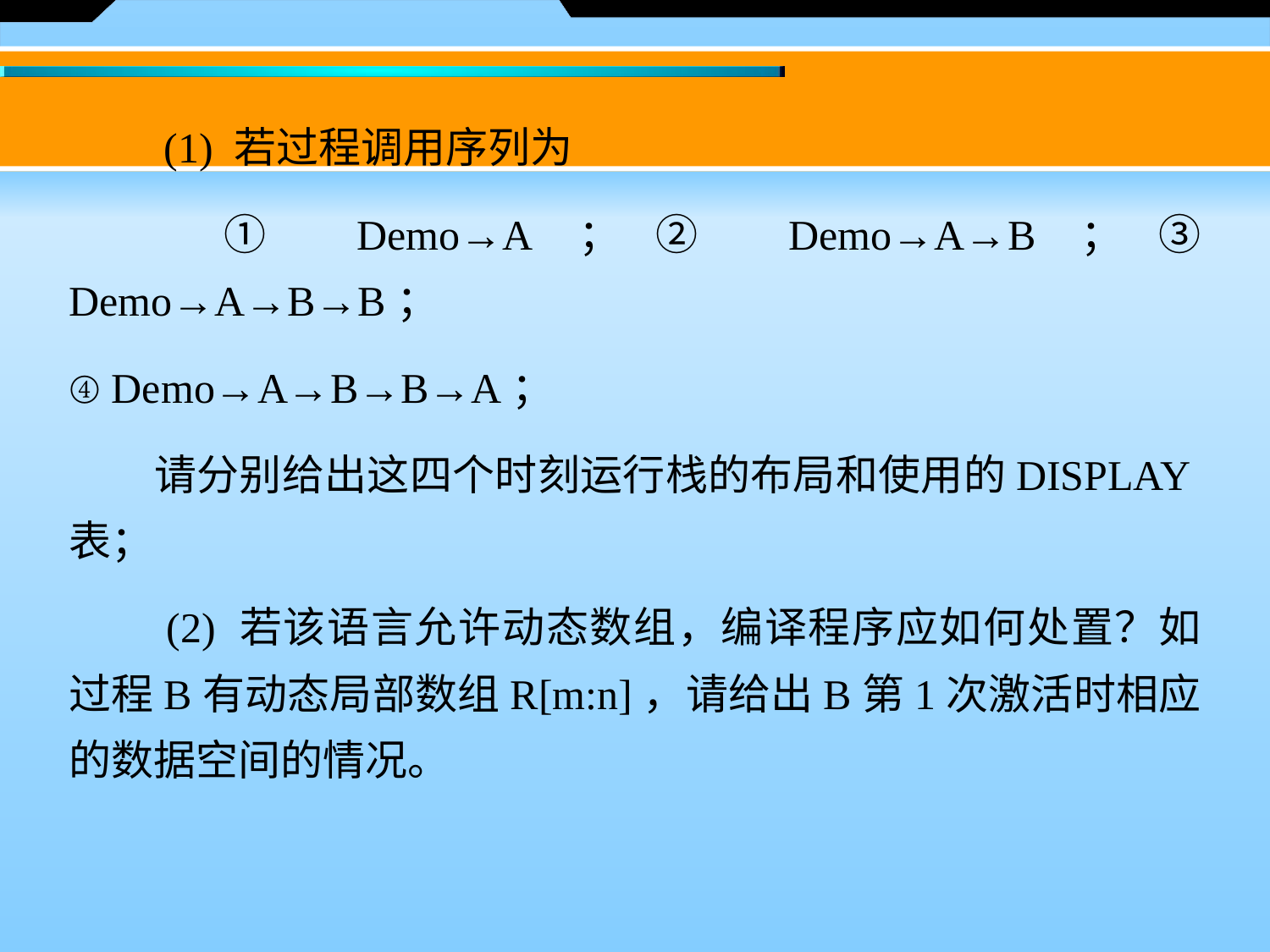

(1) 若过程调用序列为
　　① Demo→A；② Demo→A→B；③ Demo→A→B→B；
④ Demo→A→B→B→A；
　　请分别给出这四个时刻运行栈的布局和使用的DISPLAY表；
　　(2) 若该语言允许动态数组，编译程序应如何处置？如过程B有动态局部数组R[m:n]，请给出B第1次激活时相应的数据空间的情况。